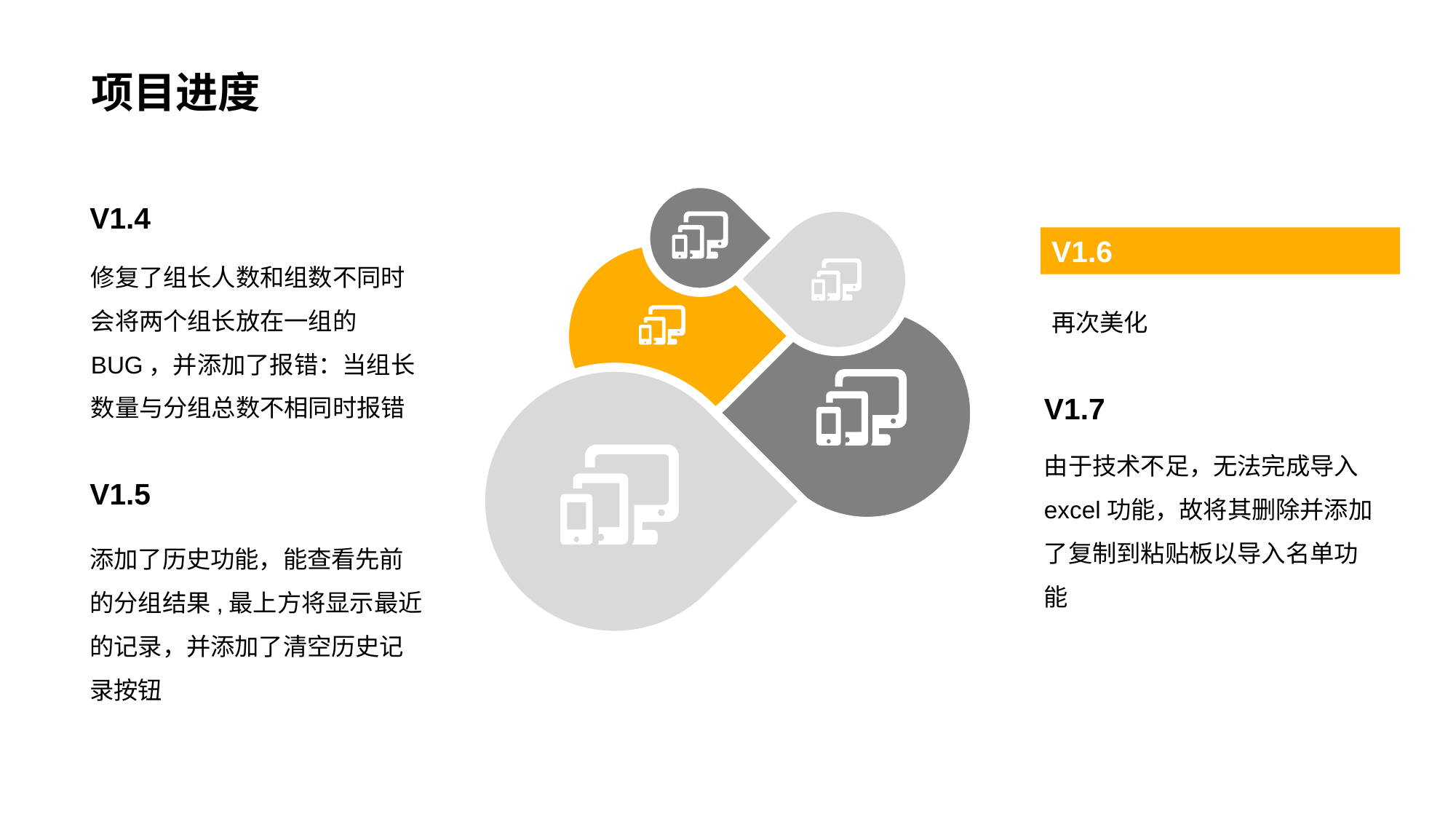

# 项目进度

V1.4
V1.6
再次美化
V1.7
由于技术不足，无法完成导入excel功能，故将其删除并添加了复制到粘贴板以导入名单功能
V1.5
添加了历史功能，能查看先前的分组结果,最上方将显示最近的记录，并添加了清空历史记录按钮
修复了组长人数和组数不同时会将两个组长放在一组的BUG，并添加了报错：当组长数量与分组总数不相同时报错
9